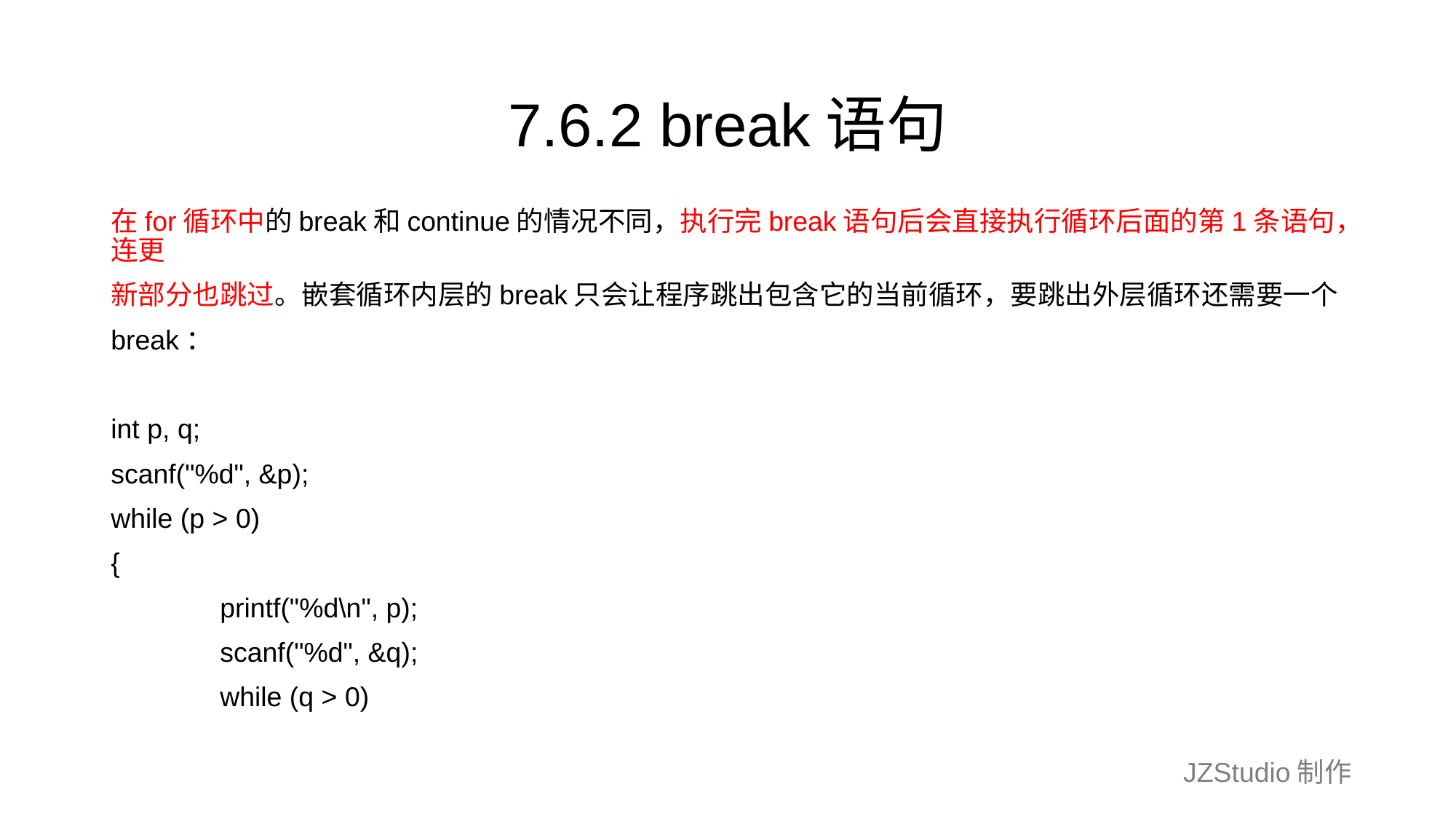

# 7.6.2 break语句
在for循环中的break和continue的情况不同，执行完break语句后会直接执行循环后面的第1条语句，连更
新部分也跳过。嵌套循环内层的break只会让程序跳出包含它的当前循环，要跳出外层循环还需要一个
break：

int p, q;
scanf("%d", &p);
while (p > 0)
{
	printf("%d\n", p);
	scanf("%d", &q);
	while (q > 0)